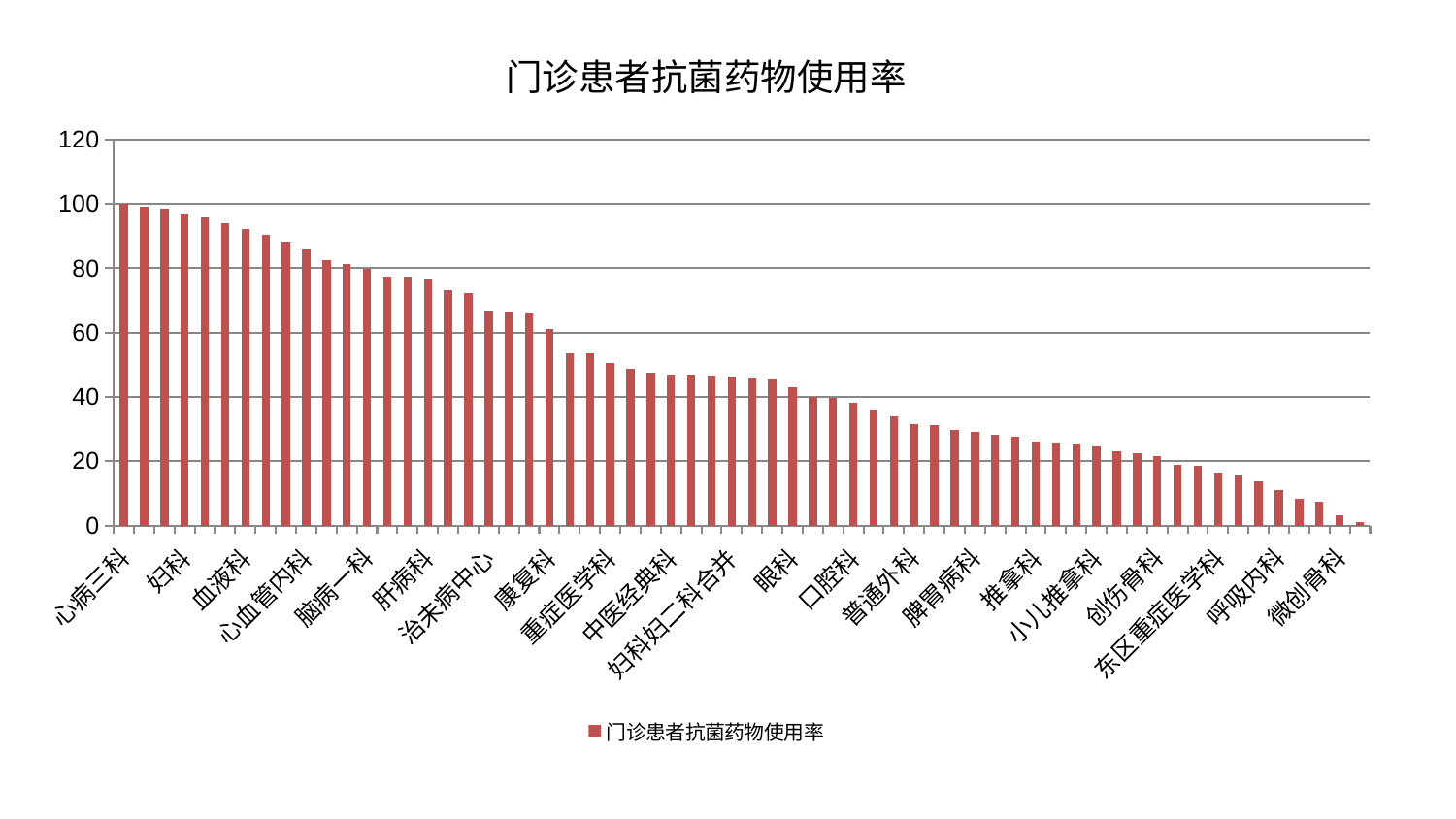

### Chart: 门诊患者抗菌药物使用率

| Category | 门诊患者抗菌药物使用率 |
|---|---|
| 心病三科 | 99.99911525864087 |
| 小儿骨科 | 99.21184549784068 |
| 显微骨科 | 98.53129469134383 |
| 妇科 | 96.82189986041485 |
| 男科 | 95.74287964608826 |
| 肝胆外科 | 94.02495806724514 |
| 血液科 | 92.09266399063223 |
| 妇二科 | 90.4876772176308 |
| 脾胃科消化科合并 | 88.26481690123869 |
| 心血管内科 | 85.91905139262362 |
| 乳腺甲状腺外科 | 82.59599570122201 |
| 内分泌科 | 81.37518046941005 |
| 脑病一科 | 79.89787064924289 |
| 心病四科 | 77.46855531885757 |
| 肛肠科 | 77.44556519004735 |
| 肝病科 | 76.42552691541802 |
| 美容皮肤科 | 73.06195667425519 |
| 老年医学科 | 72.40475061227323 |
| 治未病中心 | 66.89969310301167 |
| 儿科 | 66.2320298255795 |
| 关节骨科 | 65.98591744876508 |
| 康复科 | 61.0337205709464 |
| 东区肾病科 | 53.49700472524403 |
| 心病二科 | 53.429546510229045 |
| 重症医学科 | 50.49002434478067 |
| 胸外科 | 48.874449622568775 |
| 医院 | 47.473745541971944 |
| 中医经典科 | 46.83403799633472 |
| 脑病二科 | 46.82531543559667 |
| 脊柱骨科 | 46.78478773880745 |
| 妇科妇二科合并 | 46.48627262622191 |
| 西区重症医学科 | 45.821917431112944 |
| 风湿病科 | 45.51413815526588 |
| 眼科 | 42.9983419142657 |
| 心病一科 | 39.966736586784734 |
| 运动损伤骨科 | 39.76180260703721 |
| 口腔科 | 38.3252845336596 |
| 肿瘤内科 | 35.64106868983639 |
| 肾病科 | 33.98523452995899 |
| 普通外科 | 31.4173908785802 |
| 综合内科 | 31.196429314714933 |
| 骨科 | 29.845454528017612 |
| 脾胃病科 | 29.209129998492145 |
| 消化内科 | 28.352237662846115 |
| 肾脏内科 | 27.685831496584925 |
| 推拿科 | 26.160217717901023 |
| 神经内科 | 25.545194509691083 |
| 脑病三科 | 25.33187883614754 |
| 小儿推拿科 | 24.595262462039493 |
| 皮肤科 | 23.07055092166699 |
| 产科 | 22.610086857659482 |
| 创伤骨科 | 21.700721151048352 |
| 中医外治中心 | 18.96365463978935 |
| 周围血管科 | 18.529257243184173 |
| 东区重症医学科 | 16.400033786852486 |
| 耳鼻喉科 | 15.933994677710995 |
| 身心医学科 | 13.8698437926843 |
| 呼吸内科 | 11.0264196263979 |
| 泌尿外科 | 8.423793308390115 |
| 针灸科 | 7.4142251431432715 |
| 微创骨科 | 3.2848389778449505 |
| 神经外科 | 1.1111398767072789 |
214